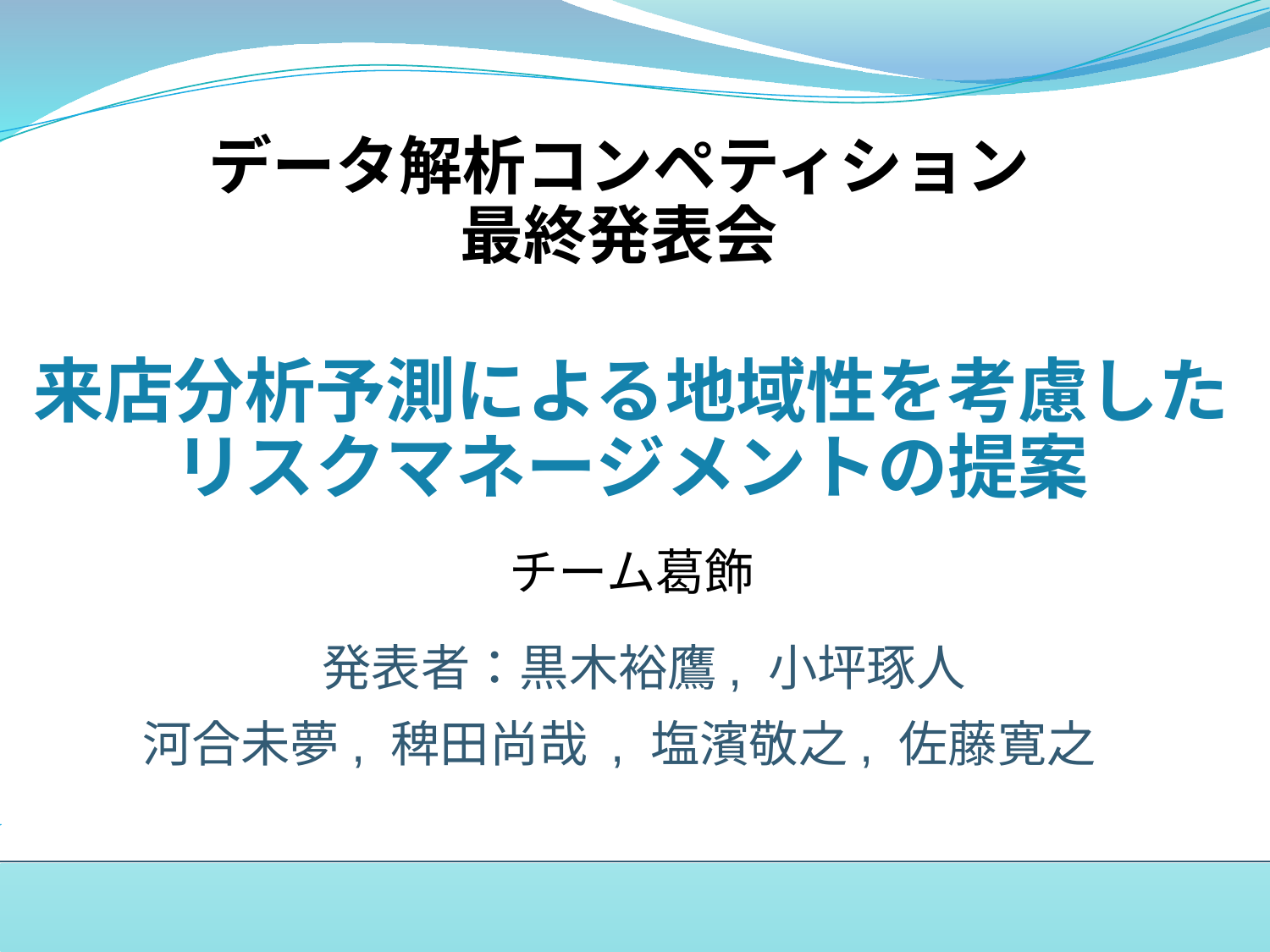

# データ解析コンペティション 最終発表会
来店分析予測による地域性を考慮した
リスクマネージメントの提案
チーム葛飾
　発表者：黒木裕鷹, 小坪琢人

河合未夢, 稗田尚哉 , 塩濱敬之, 佐藤寛之